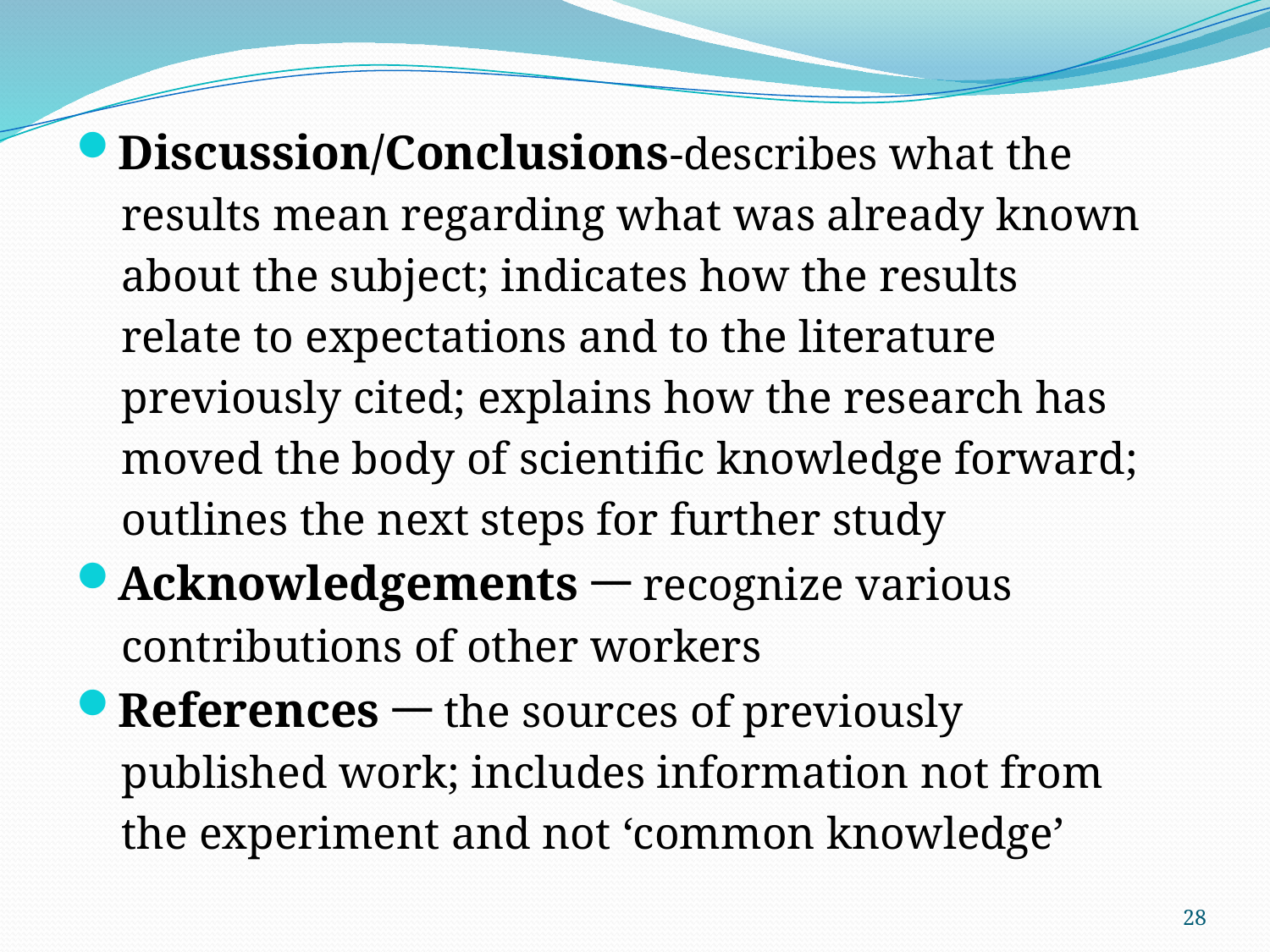

Discussion/Conclusions-describes what the
    results mean regarding what was already known
    about the subject; indicates how the results
    relate to expectations and to the literature
    previously cited; explains how the research has
    moved the body of scientific knowledge forward;
    outlines the next steps for further study
Acknowledgements一recognize various
    contributions of other workers
References一the sources of previously
    published work; includes information not from
    the experiment and not ‘common knowledge’
28